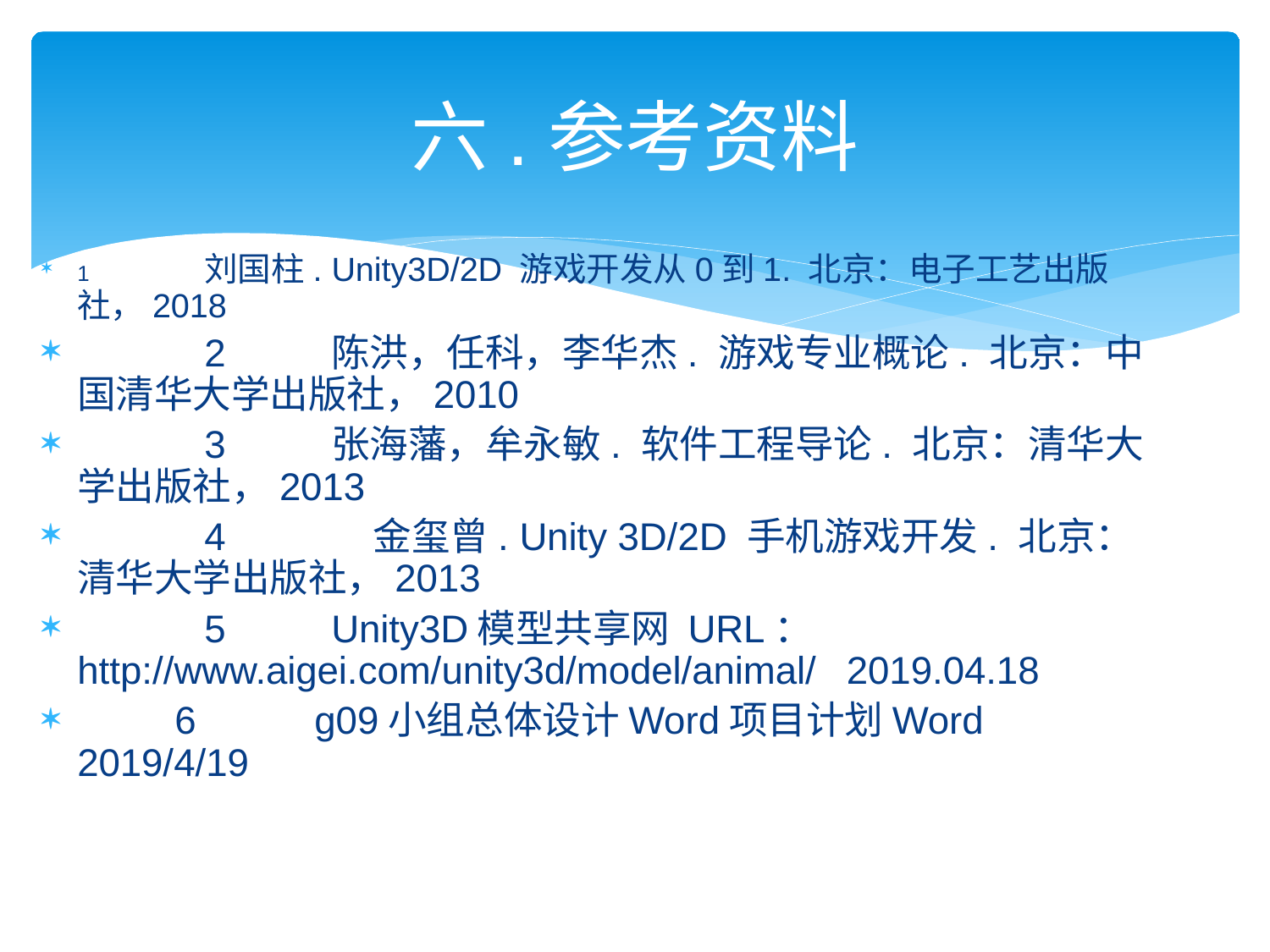

# 六.参考资料
1	刘国柱. Unity3D/2D 游戏开发从0到1. 北京：电子工艺出版社，2018
	2	陈洪，任科，李华杰. 游戏专业概论. 北京：中国清华大学出版社，2010
	3	张海藩，牟永敏. 软件工程导论. 北京：清华大学出版社，2013
	4	   金玺曾. Unity 3D/2D 手机游戏开发. 北京：清华大学出版社，2013
	5	Unity3D模型共享网 URL：     http://www.aigei.com/unity3d/model/animal/     2019.04.18
         6           g09小组总体设计Word项目计划Word             2019/4/19